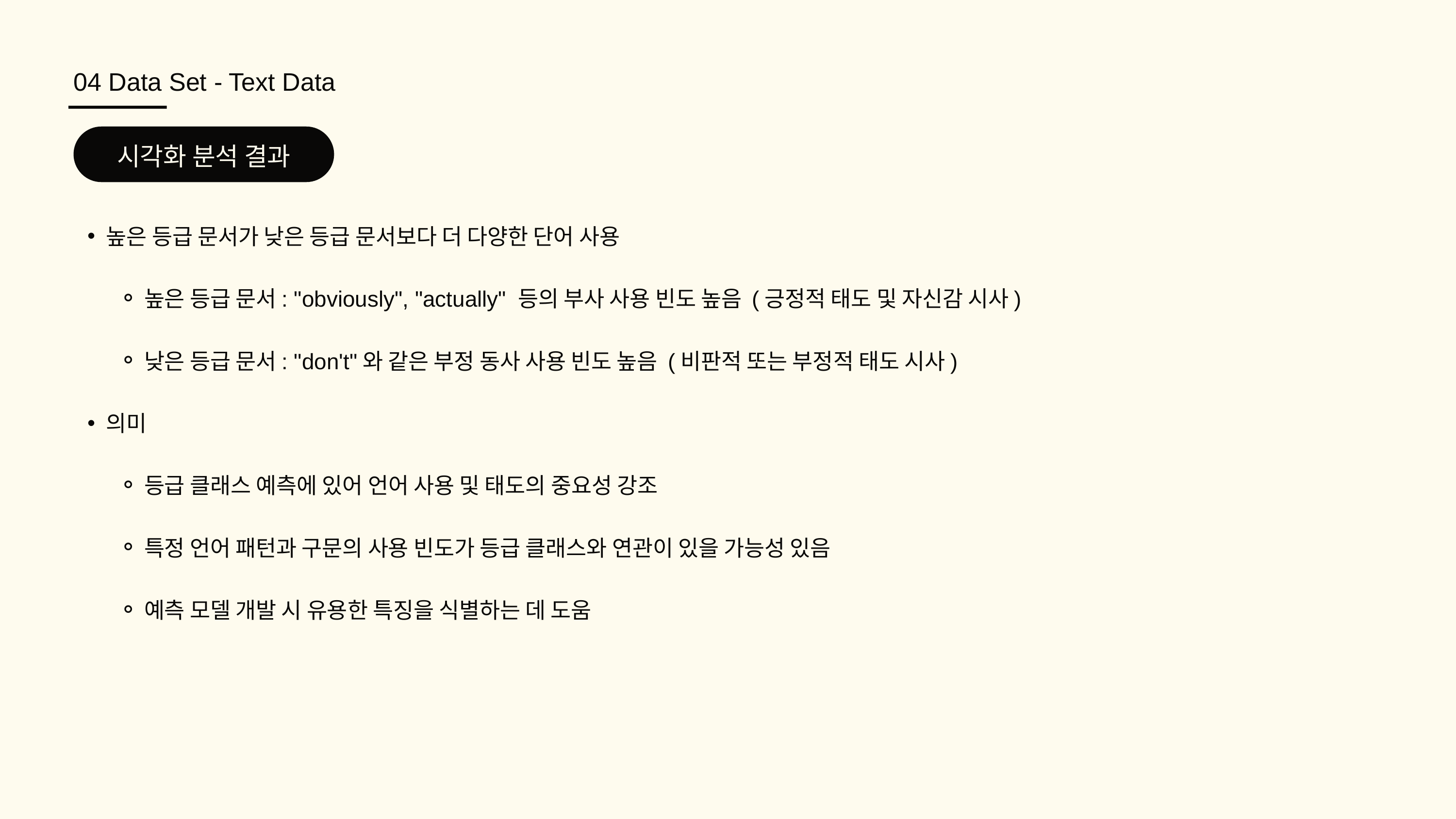

04 Data Set - Text Data

시각화 분석 결과

높은 등급 문서가 낮은 등급 문서보다 더 다양한 단어 사용

높은 등급 문서: "obviously", "actually" 등의 부사 사용 빈도 높음 (긍정적 태도 및 자신감 시사)

낮은 등급 문서: "don't"와 같은 부정 동사 사용 빈도 높음 (비판적 또는 부정적 태도 시사)

의미

등급 클래스 예측에 있어 언어 사용 및 태도의 중요성 강조

특정 언어 패턴과 구문의 사용 빈도가 등급 클래스와 연관이 있을 가능성 있음

예측 모델 개발 시 유용한 특징을 식별하는 데 도움